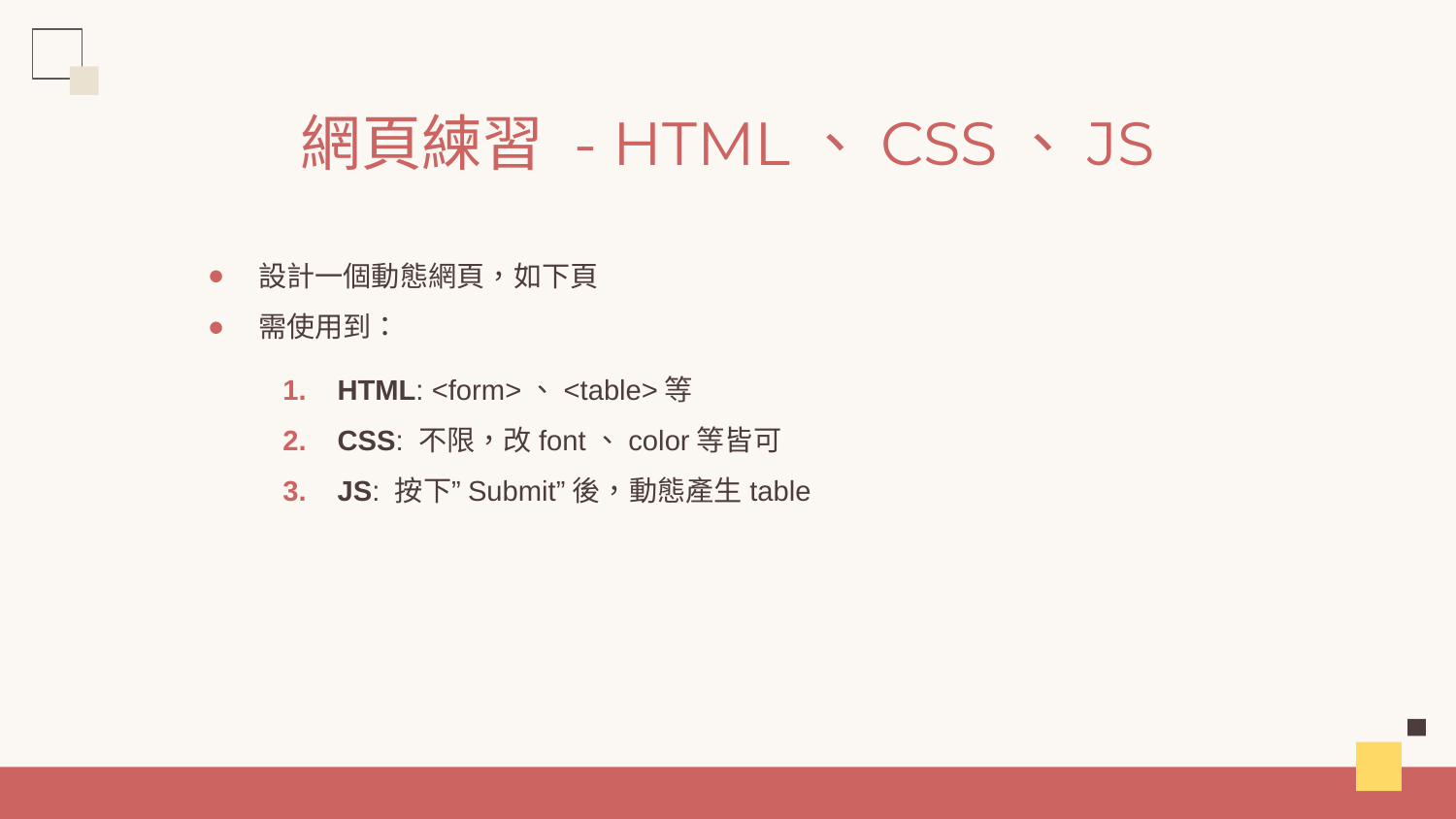

# 網頁練習 - HTML、CSS、JS
設計一個動態網頁，如下頁
需使用到：
HTML: <form>、<table>等
CSS: 不限，改font、color等皆可
JS: 按下”Submit”後，動態產生table